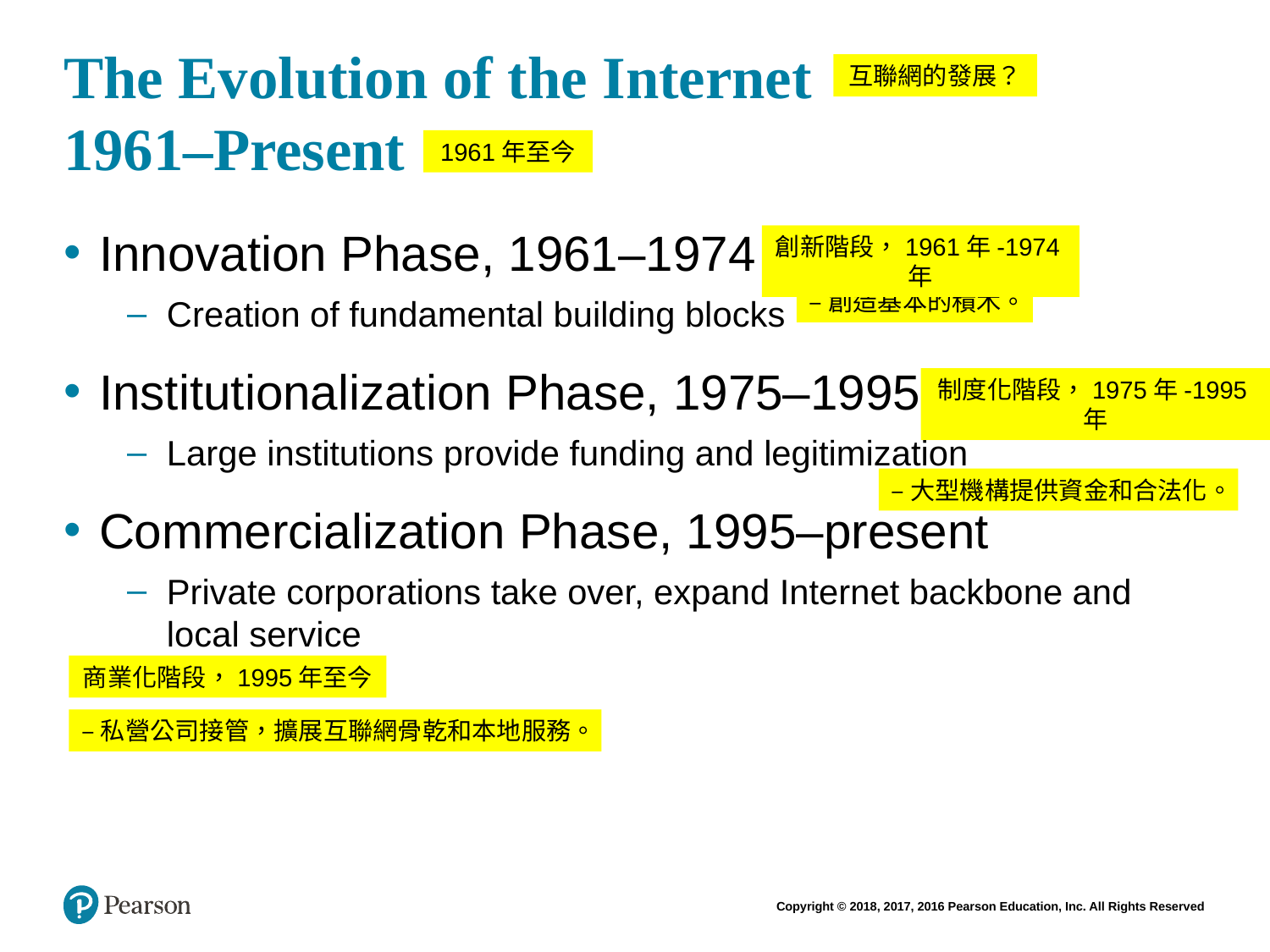

# The Evolution of the Internet 1961–Present
互聯網的發展？
1961年至今
Innovation Phase, 1961–1974
Creation of fundamental building blocks
Institutionalization Phase, 1975–1995
Large institutions provide funding and legitimization
Commercialization Phase, 1995–present
Private corporations take over, expand Internet backbone and local service
創新階段，1961年-1974年
–創造基本的積木。
制度化階段，1975年-1995年
–大型機構提供資金和合法化。
商業化階段，1995年至今
–私營公司接管，擴展互聯網骨乾和本地服務。